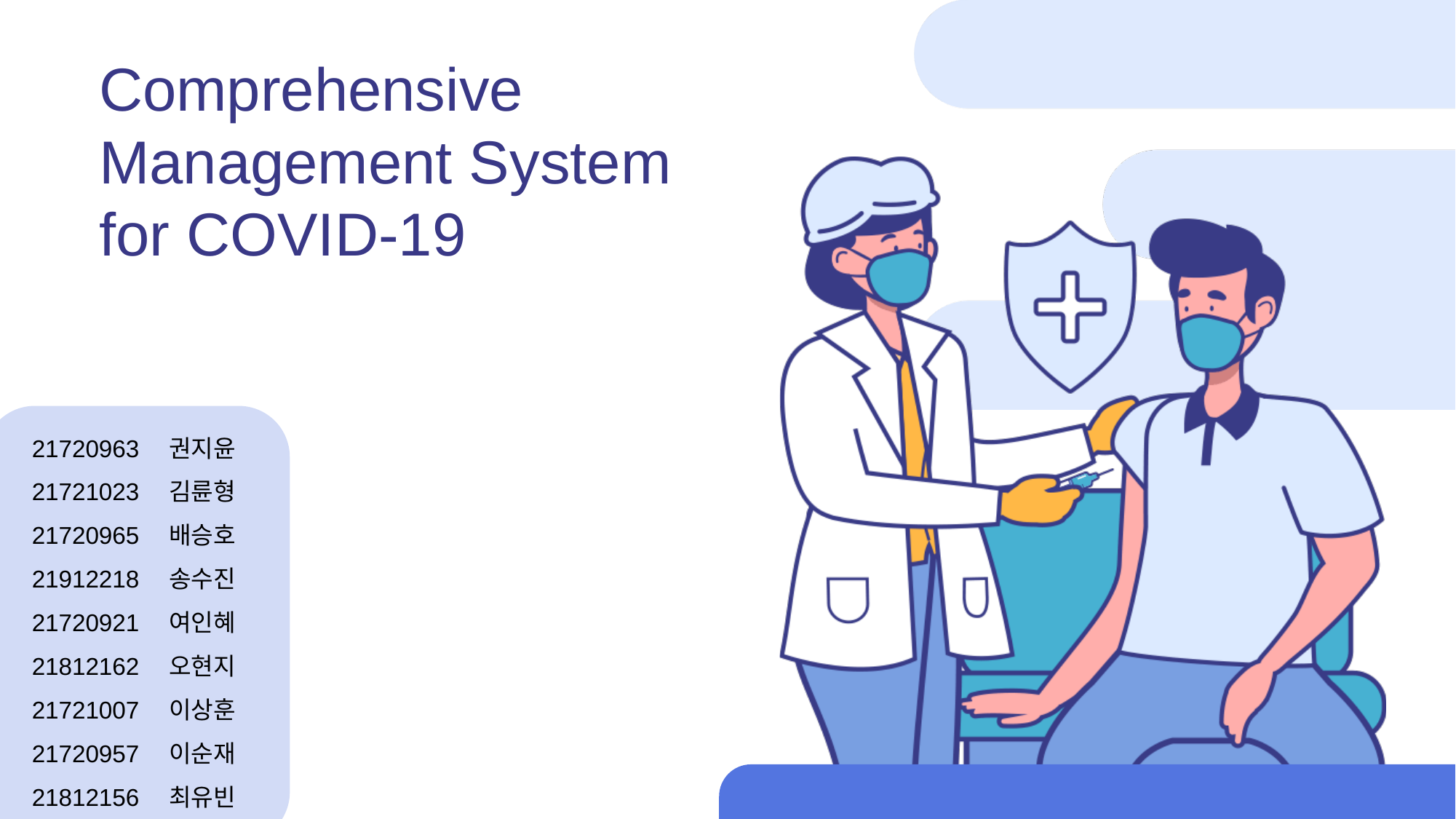

Comprehensive Management System for COVID-19

21720963
21721023
21720965
21912218
21720921
21812162
21721007
21720957
21812156
권지윤
김륜형
배승호
송수진
여인혜
오현지
이상훈
이순재
최유빈